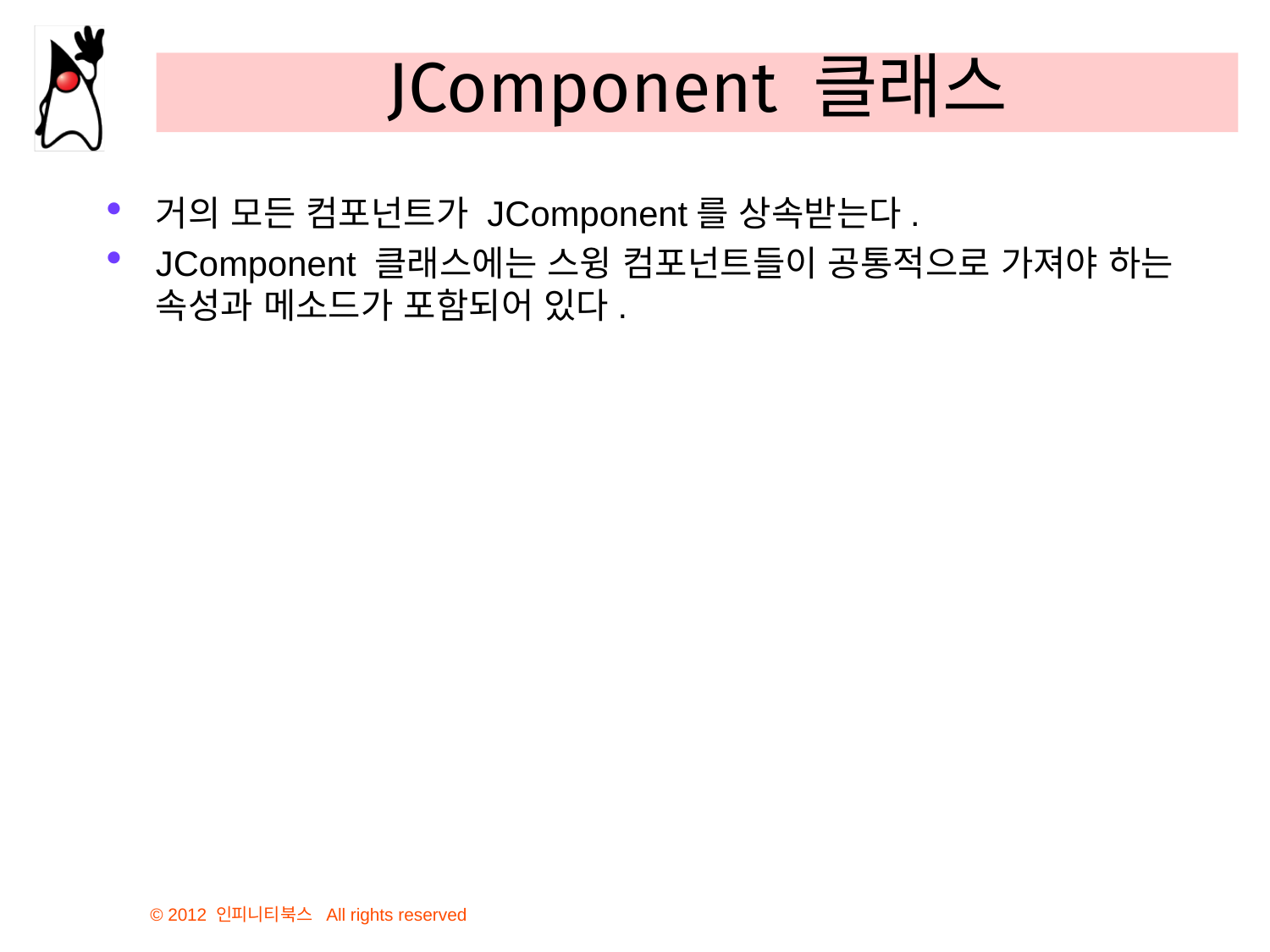

# JComponent 클래스
거의 모든 컴포넌트가 JComponent를 상속받는다.
JComponent 클래스에는 스윙 컴포넌트들이 공통적으로 가져야 하는 속성과 메소드가 포함되어 있다.